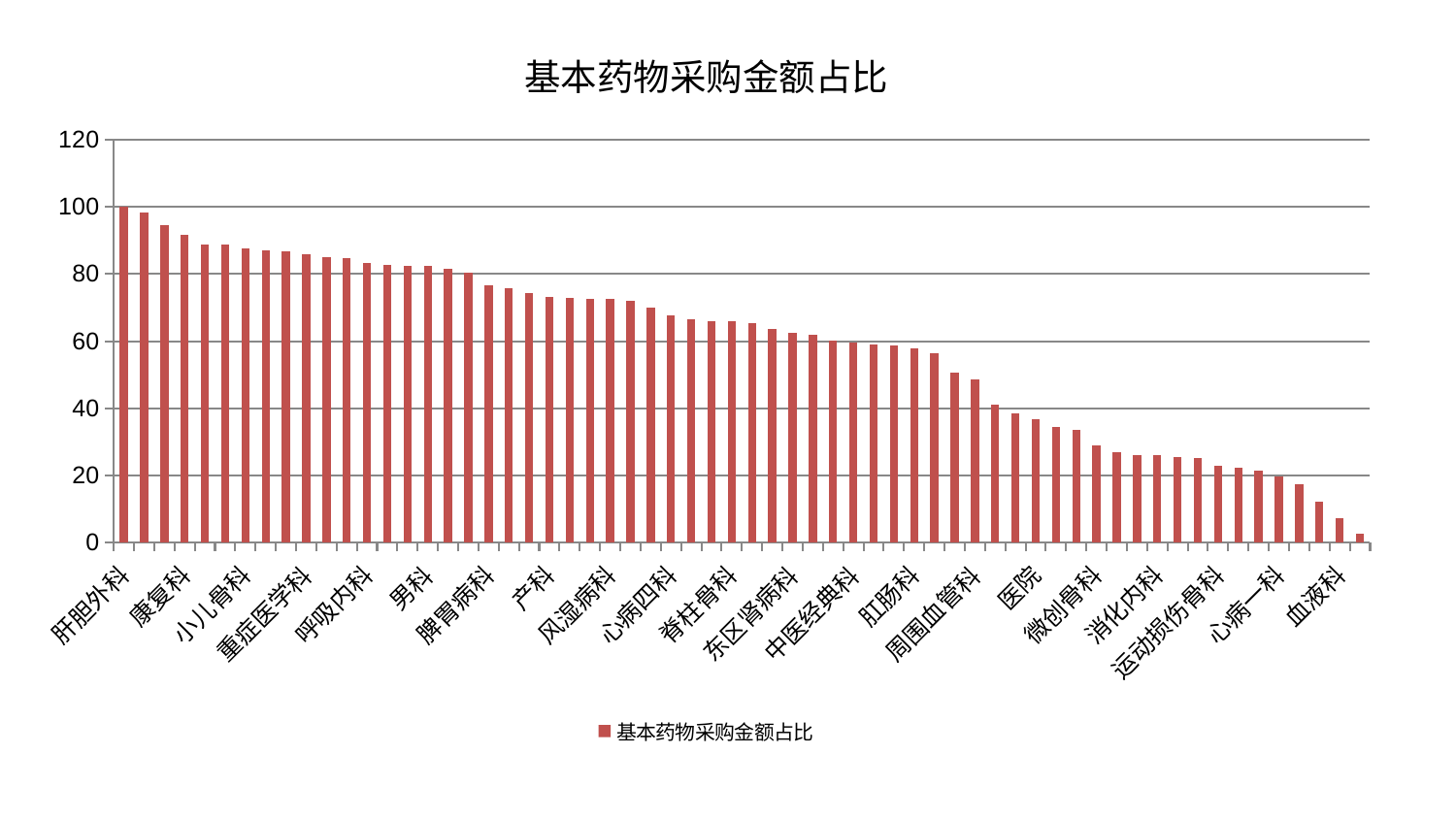

### Chart: 基本药物采购金额占比

| Category | 基本药物采购金额占比 |
|---|---|
| 肝胆外科 | 99.99999999999999 |
| 皮肤科 | 98.34242397853542 |
| 肾病科 | 94.5203059033072 |
| 康复科 | 91.5124272520975 |
| 小儿推拿科 | 88.88103295228683 |
| 东区重症医学科 | 88.86024491925002 |
| 小儿骨科 | 87.62059284973685 |
| 西区重症医学科 | 87.04151518449194 |
| 肝病科 | 86.70298889335533 |
| 重症医学科 | 85.82833744898981 |
| 胸外科 | 85.05925553045552 |
| 妇二科 | 84.69260619278961 |
| 呼吸内科 | 83.24008294741172 |
| 综合内科 | 82.66643668095013 |
| 肾脏内科 | 82.35602681215923 |
| 男科 | 82.35162899307444 |
| 中医外治中心 | 81.5069752785467 |
| 身心医学科 | 80.28035299477442 |
| 脾胃病科 | 76.72255129020961 |
| 心病三科 | 75.82473336096128 |
| 骨科 | 74.38379021556483 |
| 产科 | 73.05152543539874 |
| 儿科 | 72.88911412462535 |
| 妇科 | 72.73610484436288 |
| 风湿病科 | 72.47753409523868 |
| 内分泌科 | 72.03387445184173 |
| 口腔科 | 69.9399865230652 |
| 心病四科 | 67.65820799667337 |
| 脑病二科 | 66.48564935283493 |
| 老年医学科 | 66.0146535459921 |
| 脊柱骨科 | 65.82955882216059 |
| 脾胃科消化科合并 | 65.36258265524744 |
| 乳腺甲状腺外科 | 63.58783427116642 |
| 东区肾病科 | 62.48701459548253 |
| 治未病中心 | 62.00790261111621 |
| 眼科 | 60.04536170489772 |
| 中医经典科 | 59.565451098444186 |
| 普通外科 | 58.943569443508494 |
| 妇科妇二科合并 | 58.6219507813451 |
| 肛肠科 | 57.864535378525744 |
| 美容皮肤科 | 56.53105548697641 |
| 推拿科 | 50.56170693580126 |
| 周围血管科 | 48.644741118522916 |
| 创伤骨科 | 41.01290881687427 |
| 脑病一科 | 38.4078685011419 |
| 医院 | 36.773682252975725 |
| 神经外科 | 34.4069407519284 |
| 显微骨科 | 33.53648640497457 |
| 微创骨科 | 28.86588150930516 |
| 心血管内科 | 27.014380833973483 |
| 肿瘤内科 | 25.972477258954108 |
| 消化内科 | 25.951974602276234 |
| 脑病三科 | 25.389973945505528 |
| 关节骨科 | 25.24785961064468 |
| 运动损伤骨科 | 22.803679891820394 |
| 心病二科 | 22.327995052245157 |
| 神经内科 | 21.43828322068305 |
| 心病一科 | 19.773242333677377 |
| 泌尿外科 | 17.367933117587153 |
| 针灸科 | 12.248320243133838 |
| 血液科 | 7.294410259342525 |
| 耳鼻喉科 | 2.76259153042056 |
33